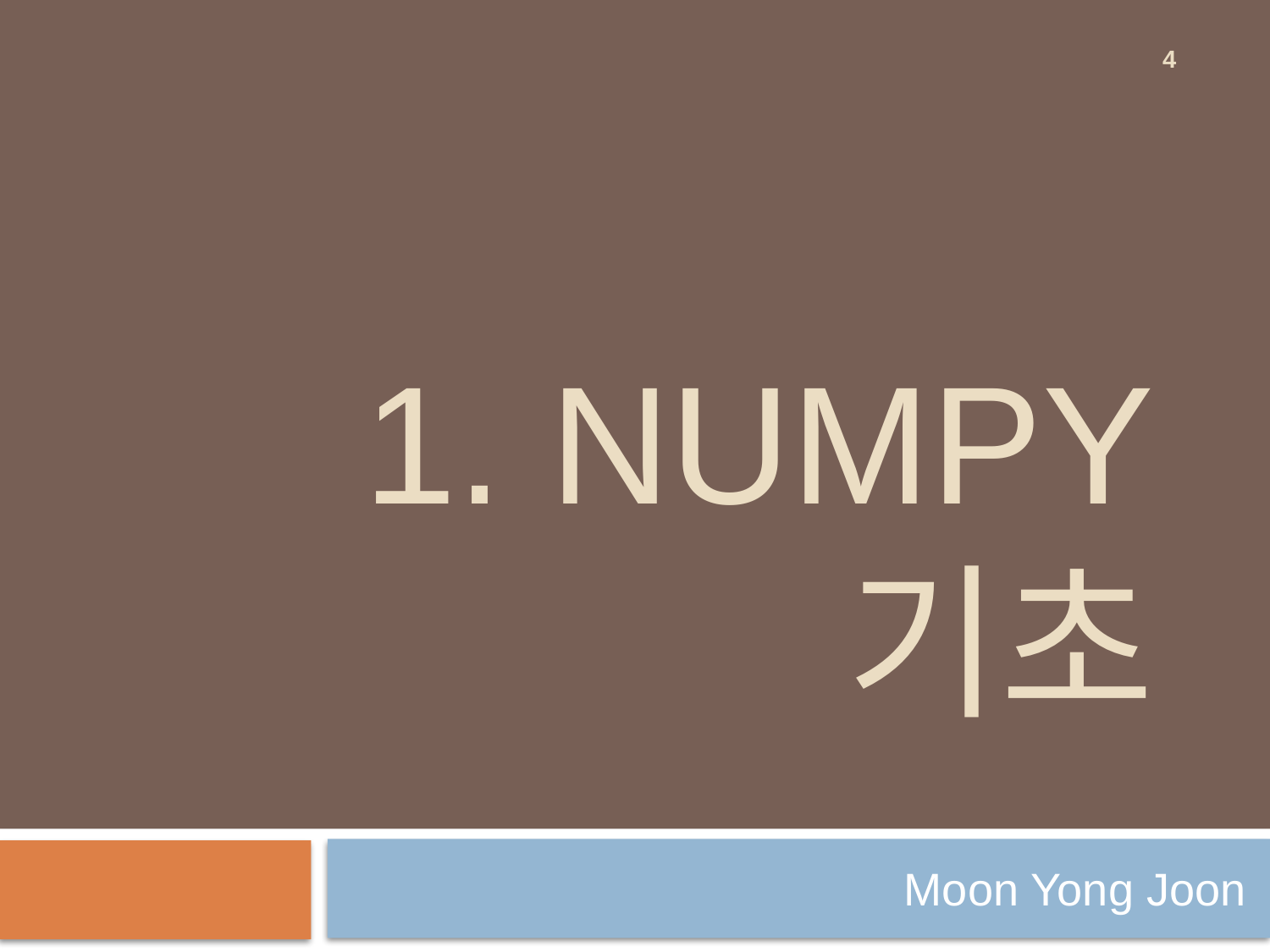

4
# 1. Numpy 기초
Moon Yong Joon